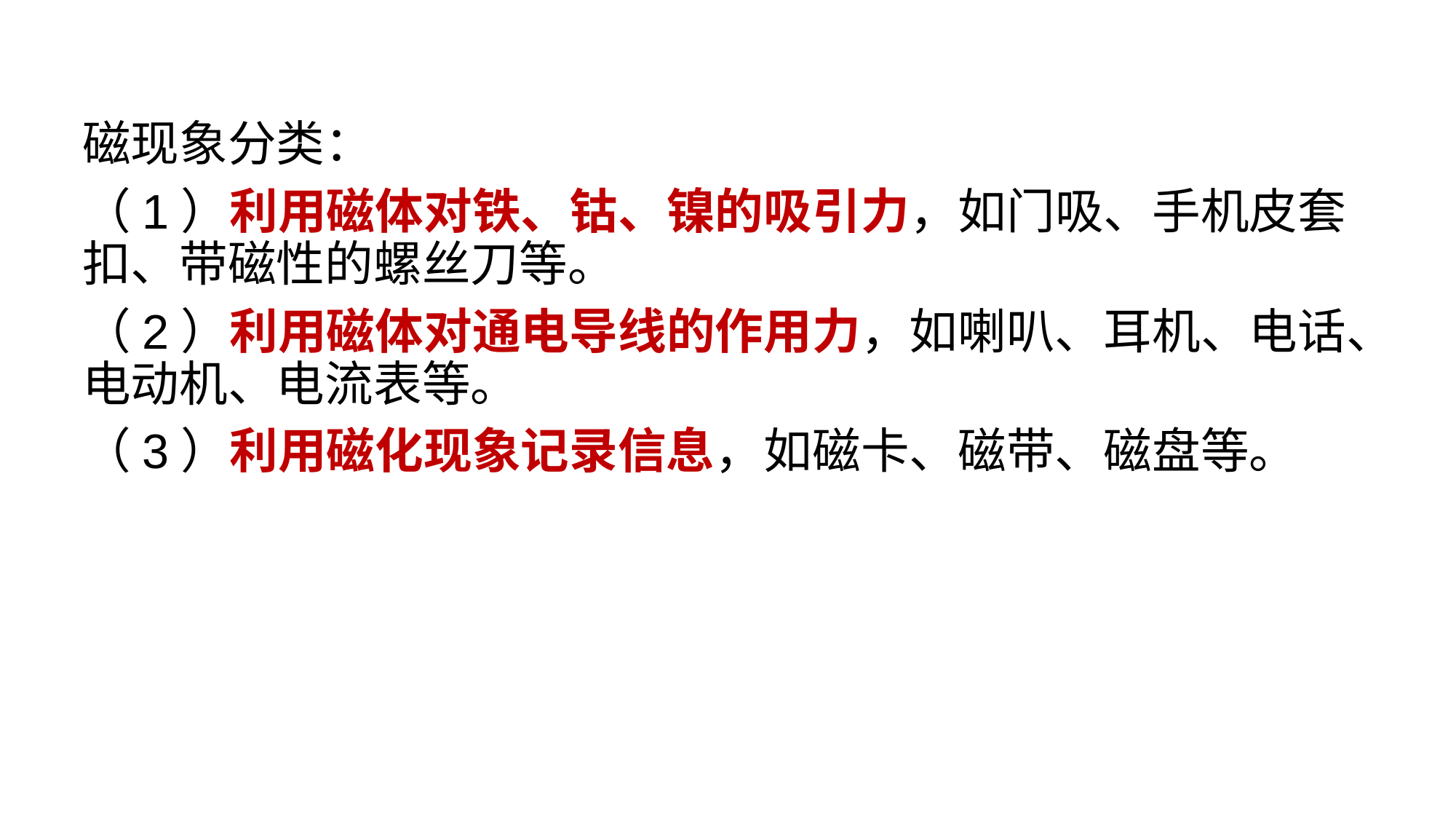

磁现象分类：
（1）利用磁体对铁、钴、镍的吸引力，如门吸、手机皮套扣、带磁性的螺丝刀等。
（2）利用磁体对通电导线的作用力，如喇叭、耳机、电话、电动机、电流表等。
（3）利用磁化现象记录信息，如磁卡、磁带、磁盘等。